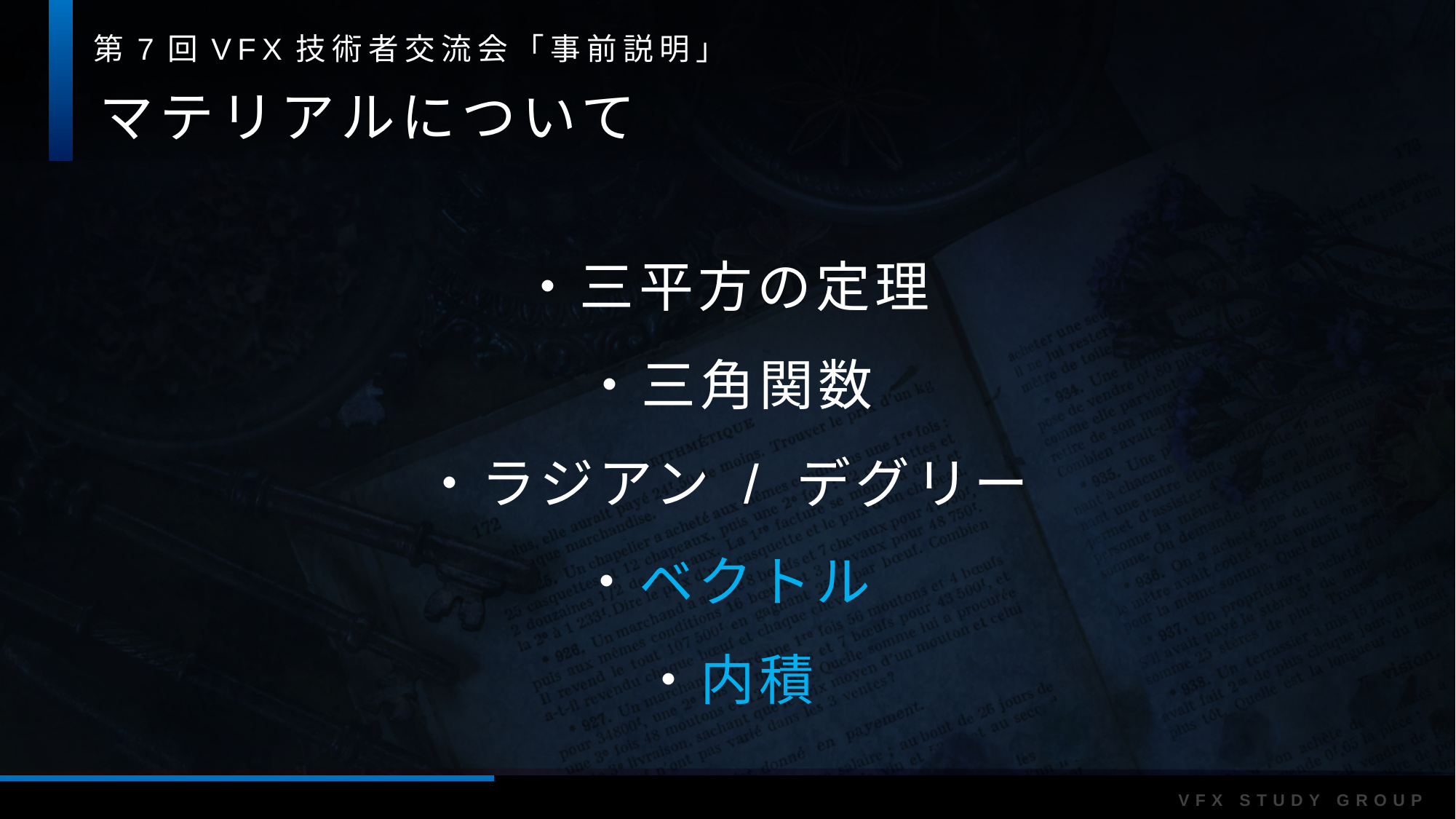

マテリアルについて
・三平方の定理
・三角関数
・ラジアン / デグリー
・ベクトル
・内積